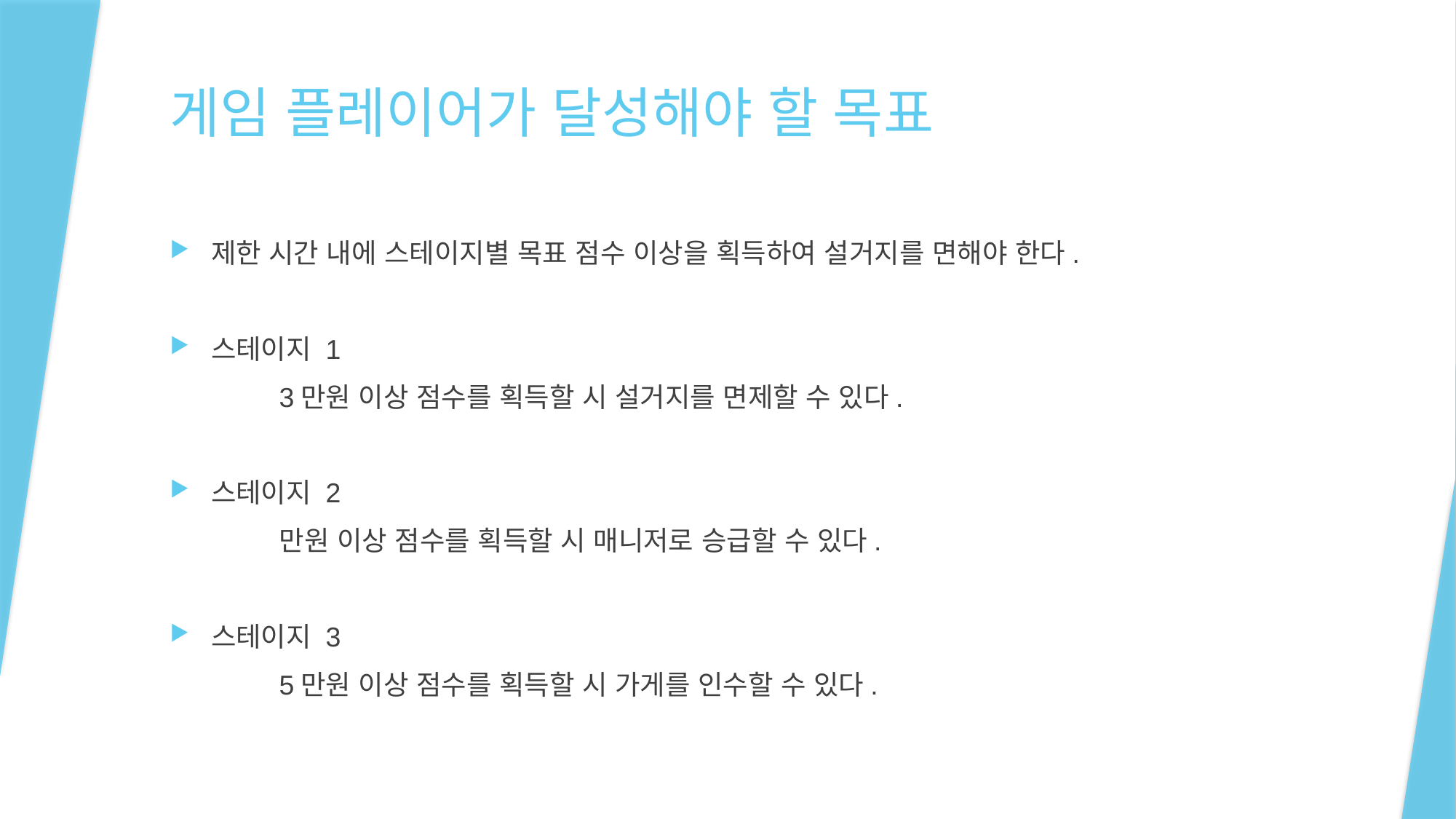

# 게임 플레이어가 달성해야 할 목표
제한 시간 내에 스테이지별 목표 점수 이상을 획득하여 설거지를 면해야 한다.

스테이지 1
	3만원 이상 점수를 획득할 시 설거지를 면제할 수 있다.

스테이지 2
	만원 이상 점수를 획득할 시 매니저로 승급할 수 있다.

스테이지 3
	5만원 이상 점수를 획득할 시 가게를 인수할 수 있다.